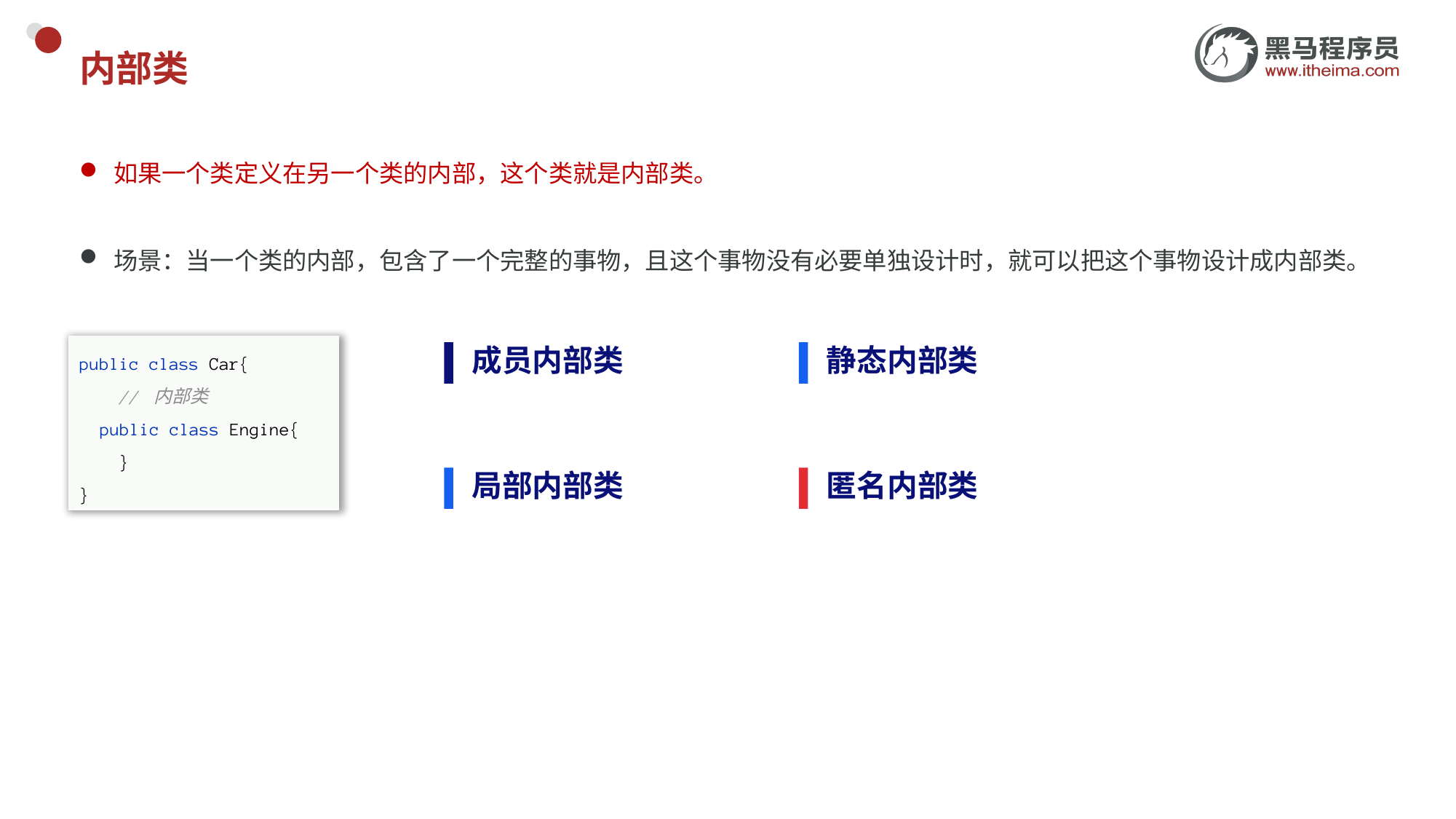

# 内部类
如果一个类定义在另一个类的内部，这个类就是内部类。
场景：当一个类的内部，包含了一个完整的事物，且这个事物没有必要单独设计时，就可以把这个事物设计成内部类。
public class Car{
    // 内部类
    public class Engine{
    }
}
成员内部类

静态内部类

局部内部类

匿名内部类